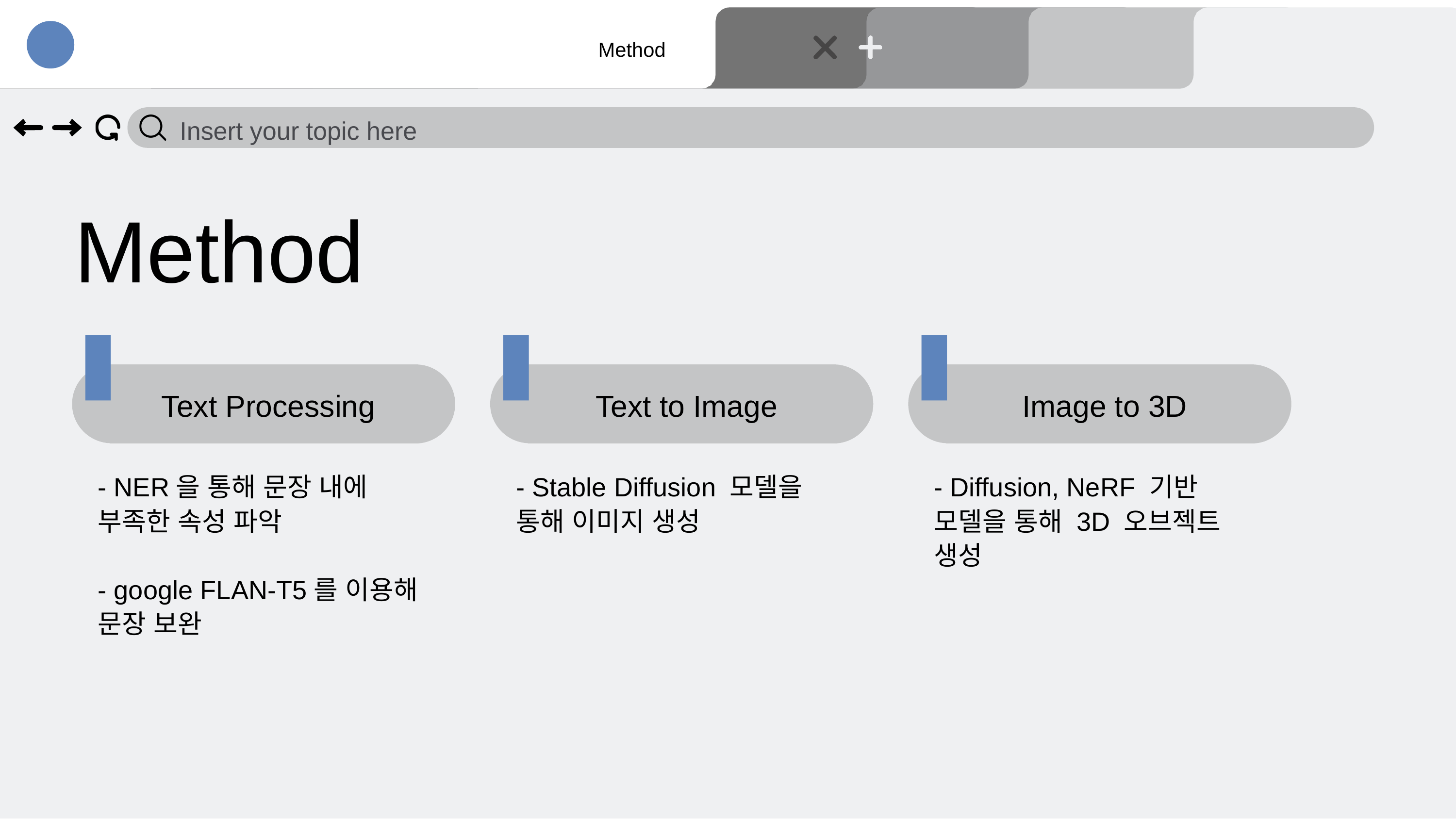

Title Page
Introduction
Purpose
Method

Insert your topic here

Method

Image to 3D
Text Processing
Text to Image
- NER을 통해 문장 내에 부족한 속성 파악

- google FLAN-T5를 이용해 문장 보완
- Stable Diffusion 모델을 통해 이미지 생성
- Diffusion, NeRF 기반 모델을 통해 3D 오브젝트 생성
8